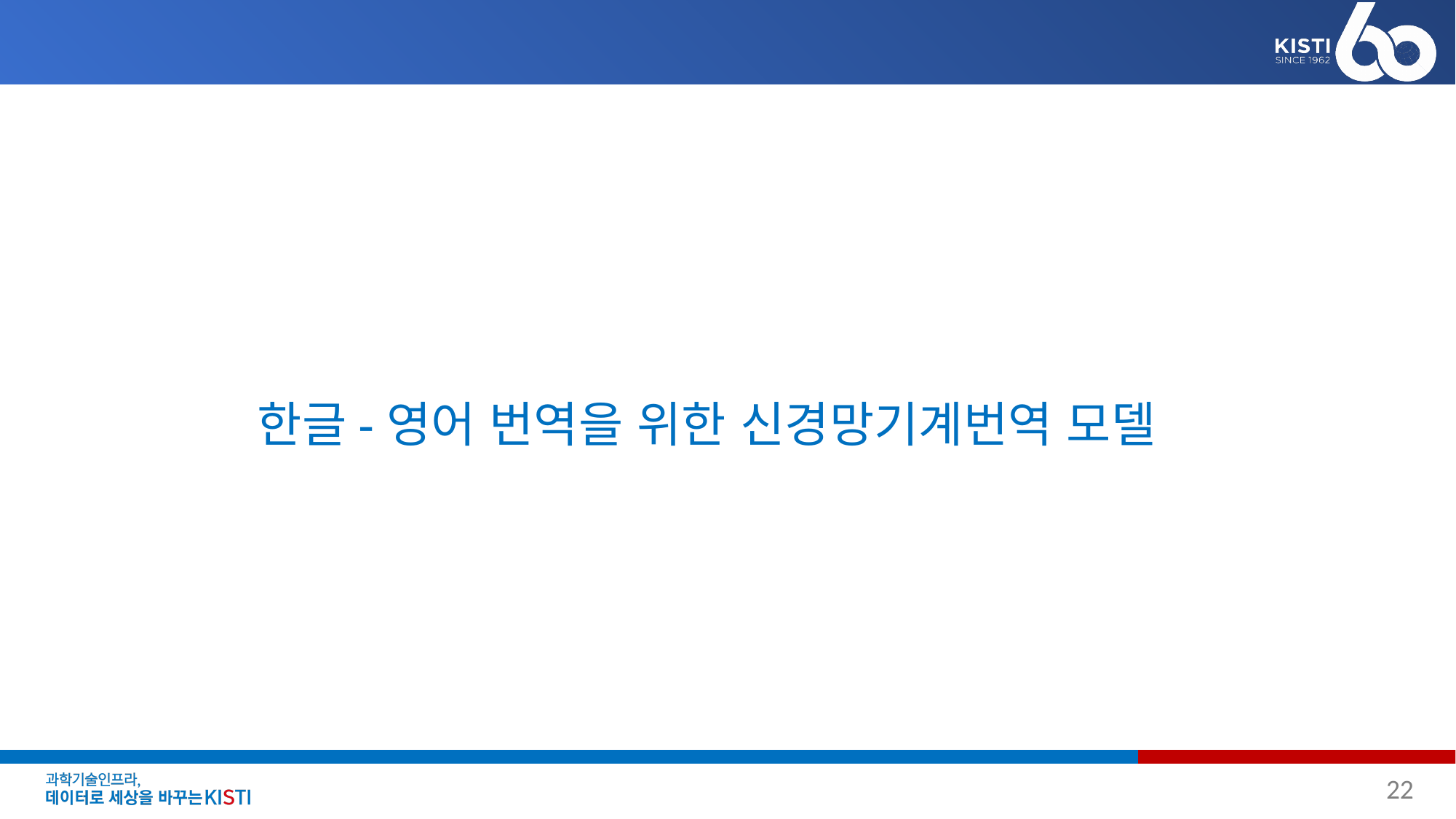

# 한글-영어 번역을 위한 신경망기계번역 모델
22